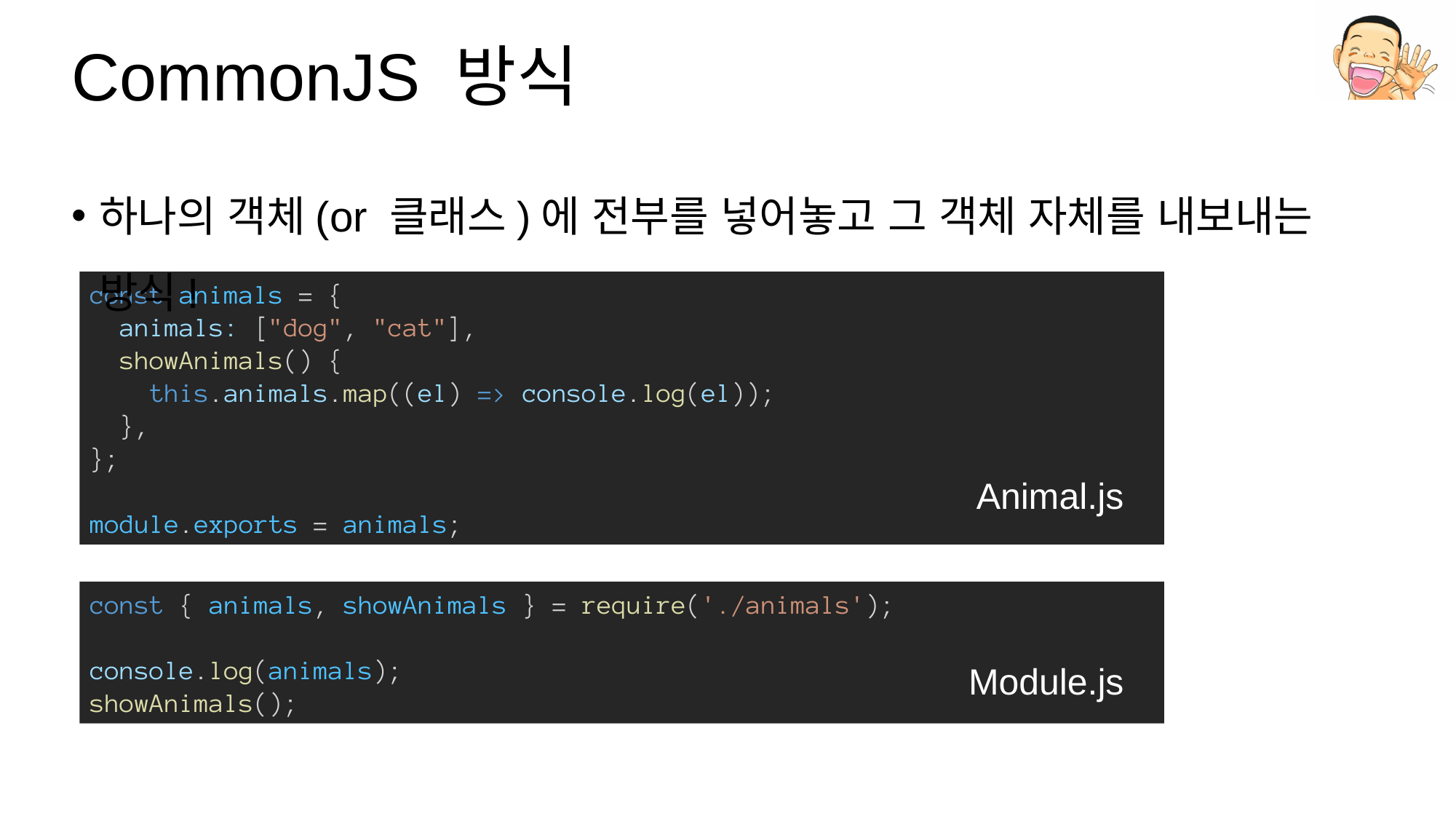

# CommonJS 방식
하나의 객체(or 클래스)에 전부를 넣어놓고 그 객체 자체를 내보내는 방식!
const animals = {
  animals: ["dog", "cat"],
  showAnimals() {
    this.animals.map((el) => console.log(el));
  },
};
module.exports = animals;
Animal.js
const { animals, showAnimals } = require('./animals');
console.log(animals);
showAnimals();
Module.js